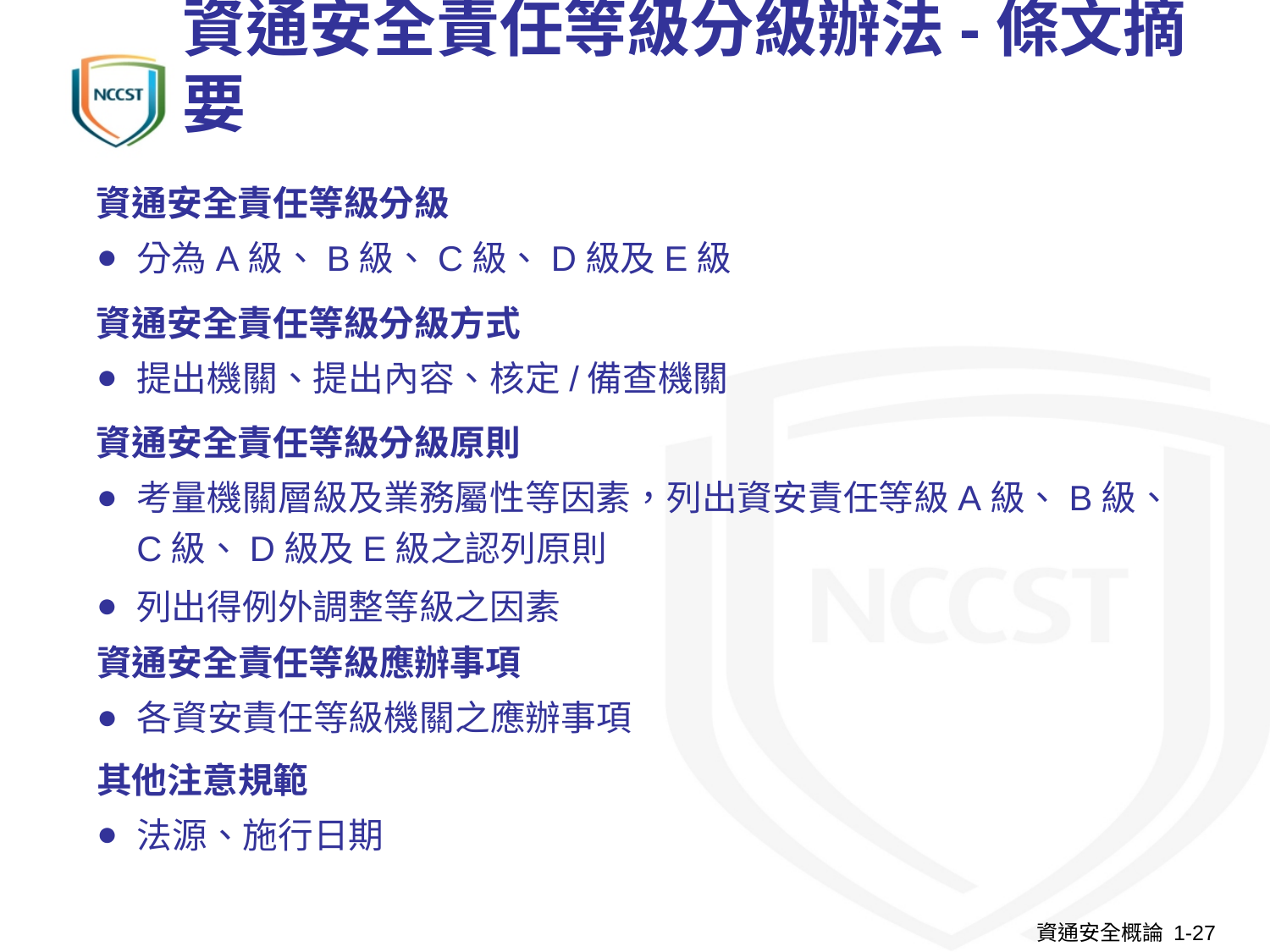

# 資通安全責任等級分級辦法-條文摘要
資通安全責任等級分級
分為A級、B級、C級、D級及E級
資通安全責任等級分級方式
提出機關、提出內容、核定/備查機關
資通安全責任等級分級原則
考量機關層級及業務屬性等因素，列出資安責任等級A級、B級、
C級、D級及E級之認列原則
列出得例外調整等級之因素
資通安全責任等級應辦事項
各資安責任等級機關之應辦事項
其他注意規範
法源、施行日期